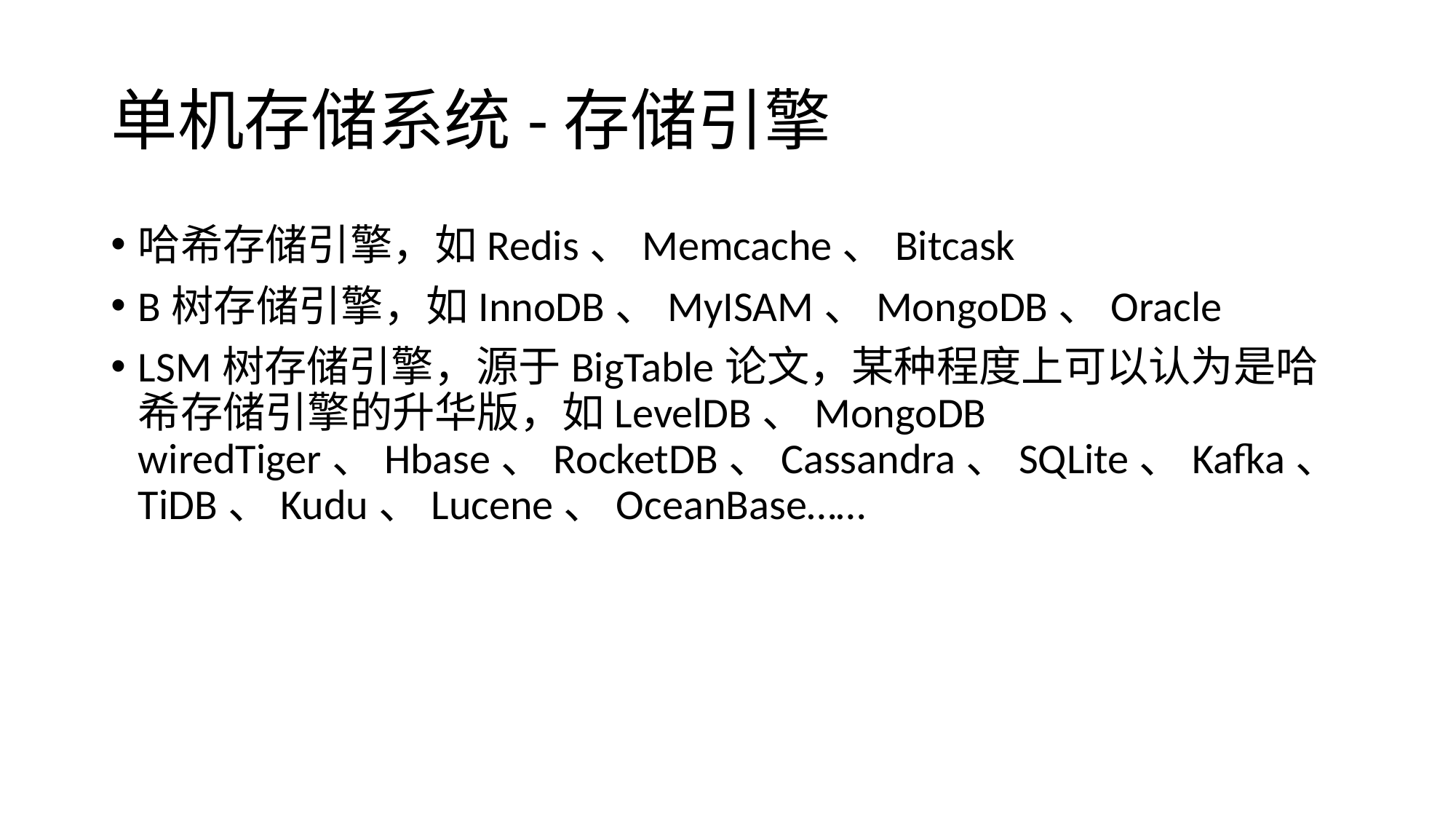

# 单机存储系统-存储引擎
哈希存储引擎，如Redis、Memcache、Bitcask
B树存储引擎，如InnoDB、MyISAM、MongoDB、Oracle
LSM树存储引擎，源于BigTable论文，某种程度上可以认为是哈希存储引擎的升华版，如LevelDB、MongoDB wiredTiger、Hbase、RocketDB、Cassandra、SQLite、Kafka、TiDB、Kudu、Lucene、OceanBase……